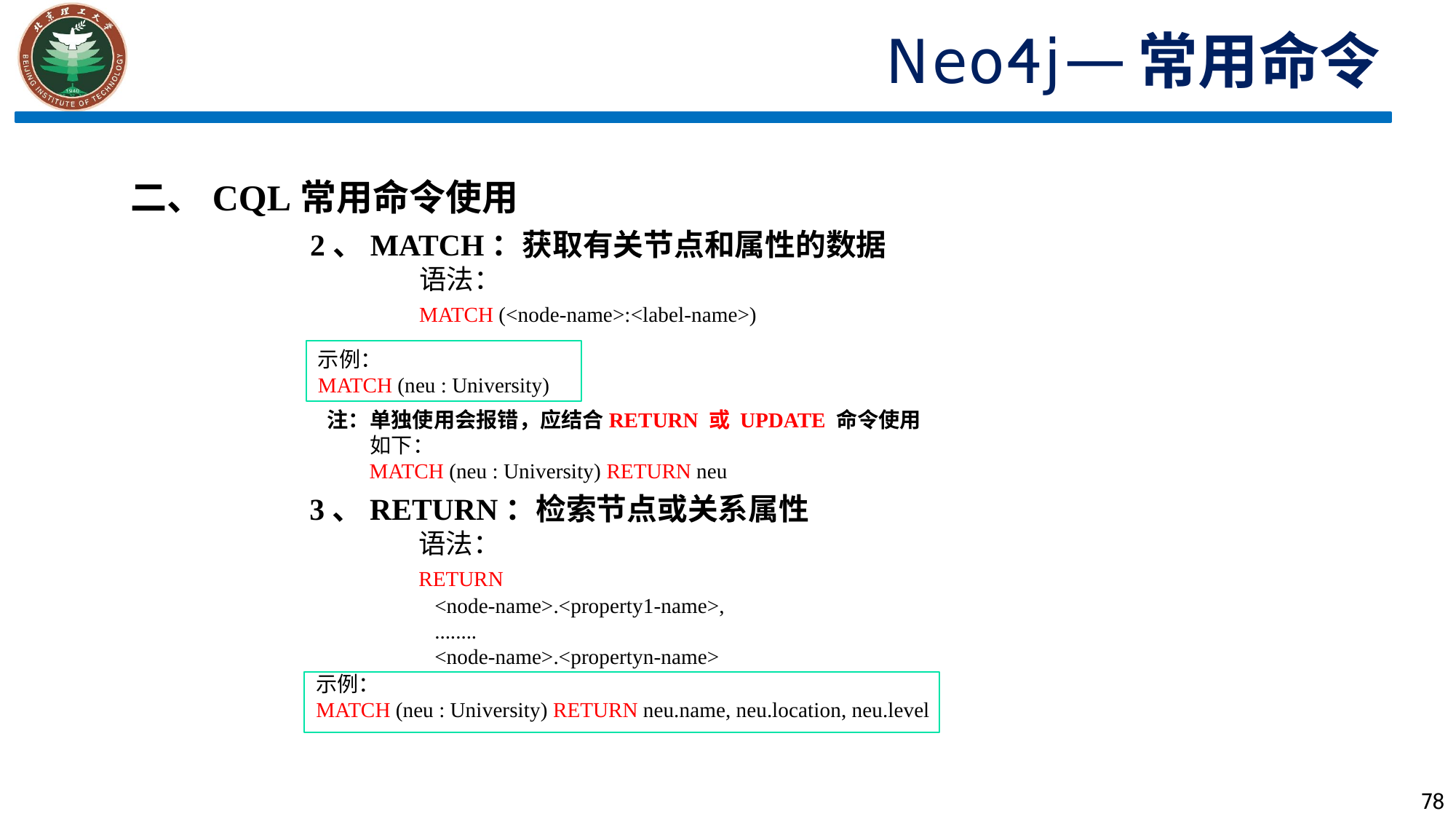

Neo4j—常用命令
二、CQL常用命令使用
2、MATCH：获取有关节点和属性的数据
	语法：
	MATCH (<node-name>:<label-name>)

示例：
MATCH (neu : University)
注：单独使用会报错，应结合RETURN 或 UPDATE 命令使用
        如下：
        MATCH (neu : University) RETURN neu
3、RETURN：检索节点或关系属性
	语法：
	RETURN
   <node-name>.<property1-name>,
   ........
   <node-name>.<propertyn-name>
示例：
MATCH (neu : University) RETURN neu.name, neu.location, neu.level

78